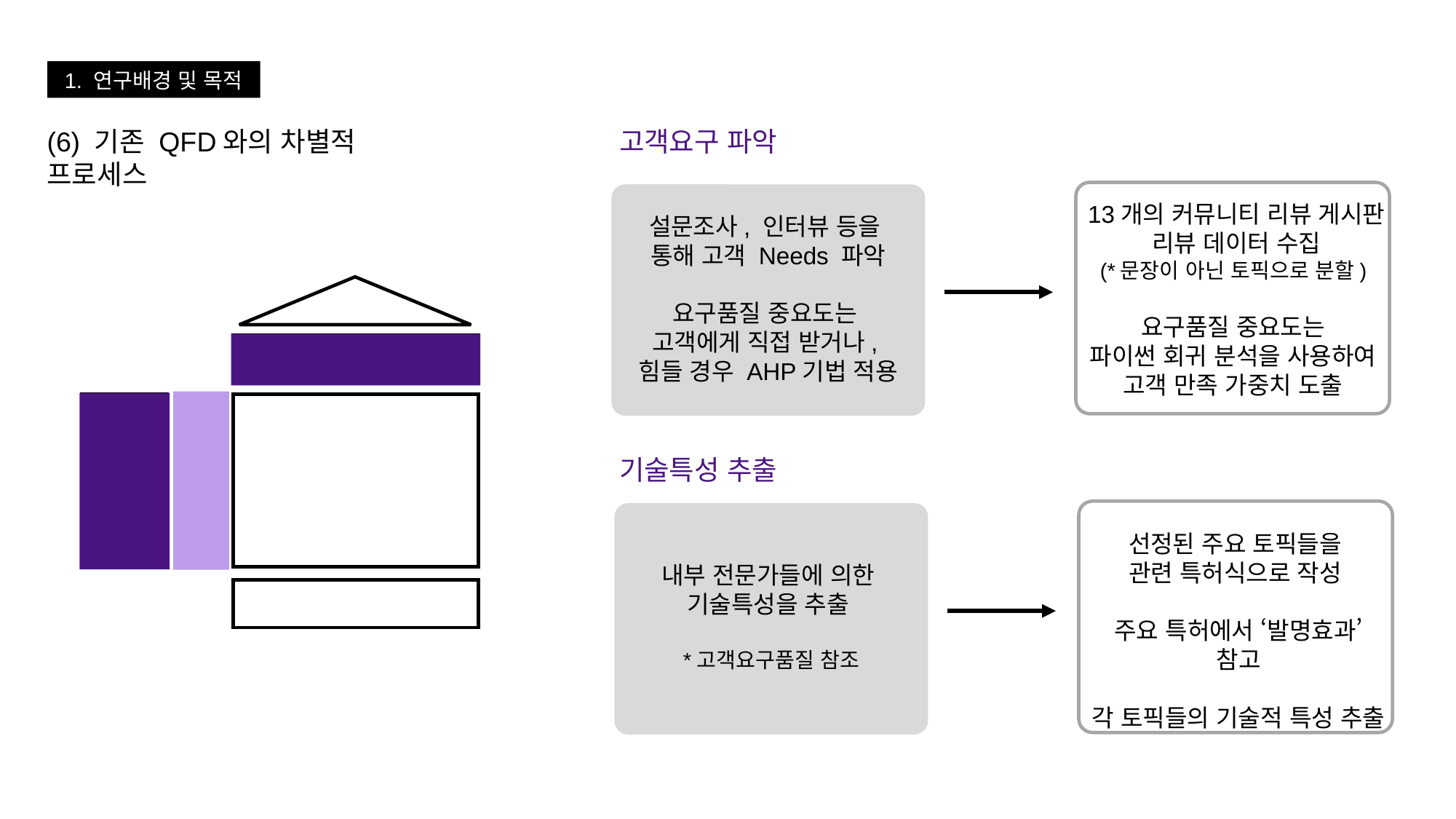

1. 연구배경 및 목적
(6) 기존 QFD와의 차별적 프로세스
고객요구 파악

13개의 커뮤니티 리뷰 게시판 리뷰 데이터 수집
(*문장이 아닌 토픽으로 분할)

요구품질 중요도는
파이썬 회귀 분석을 사용하여
고객 만족 가중치 도출

설문조사, 인터뷰 등을
통해 고객 Needs 파악

요구품질 중요도는
고객에게 직접 받거나,
힘들 경우 AHP기법 적용

기술특성 추출

선정된 주요 토픽들을
관련 특허식으로 작성

주요 특허에서 ‘발명효과’ 참고

각 토픽들의 기술적 특성 추출

내부 전문가들에 의한
기술특성을 추출

*고객요구품질 참조